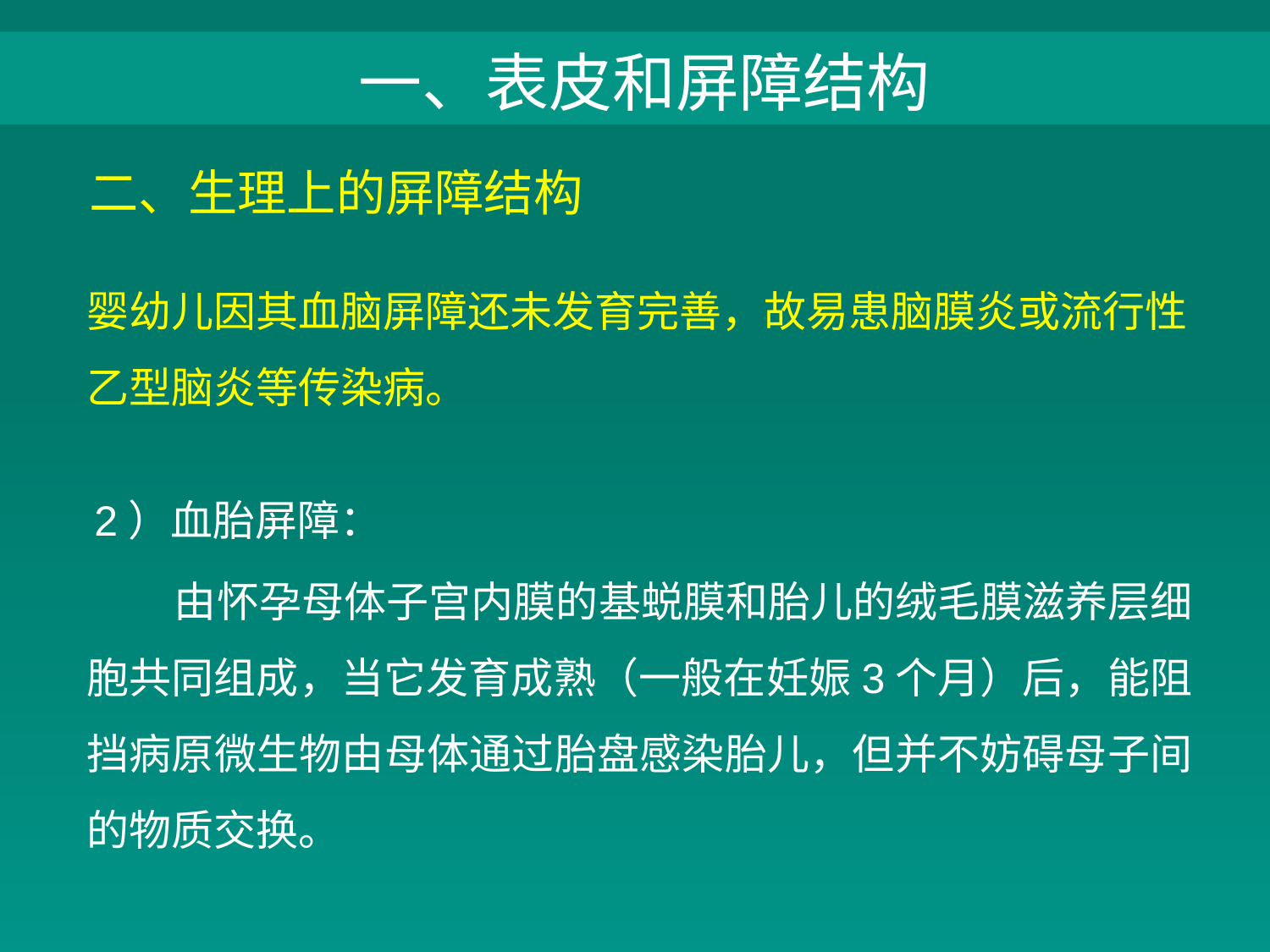

一、表皮和屏障结构
二、生理上的屏障结构
婴幼儿因其血脑屏障还未发育完善，故易患脑膜炎或流行性乙型脑炎等传染病。
2）血胎屏障：
        由怀孕母体子宫内膜的基蜕膜和胎儿的绒毛膜滋养层细胞共同组成，当它发育成熟（一般在妊娠3个月）后，能阻挡病原微生物由母体通过胎盘感染胎儿，但并不妨碍母子间的物质交换。